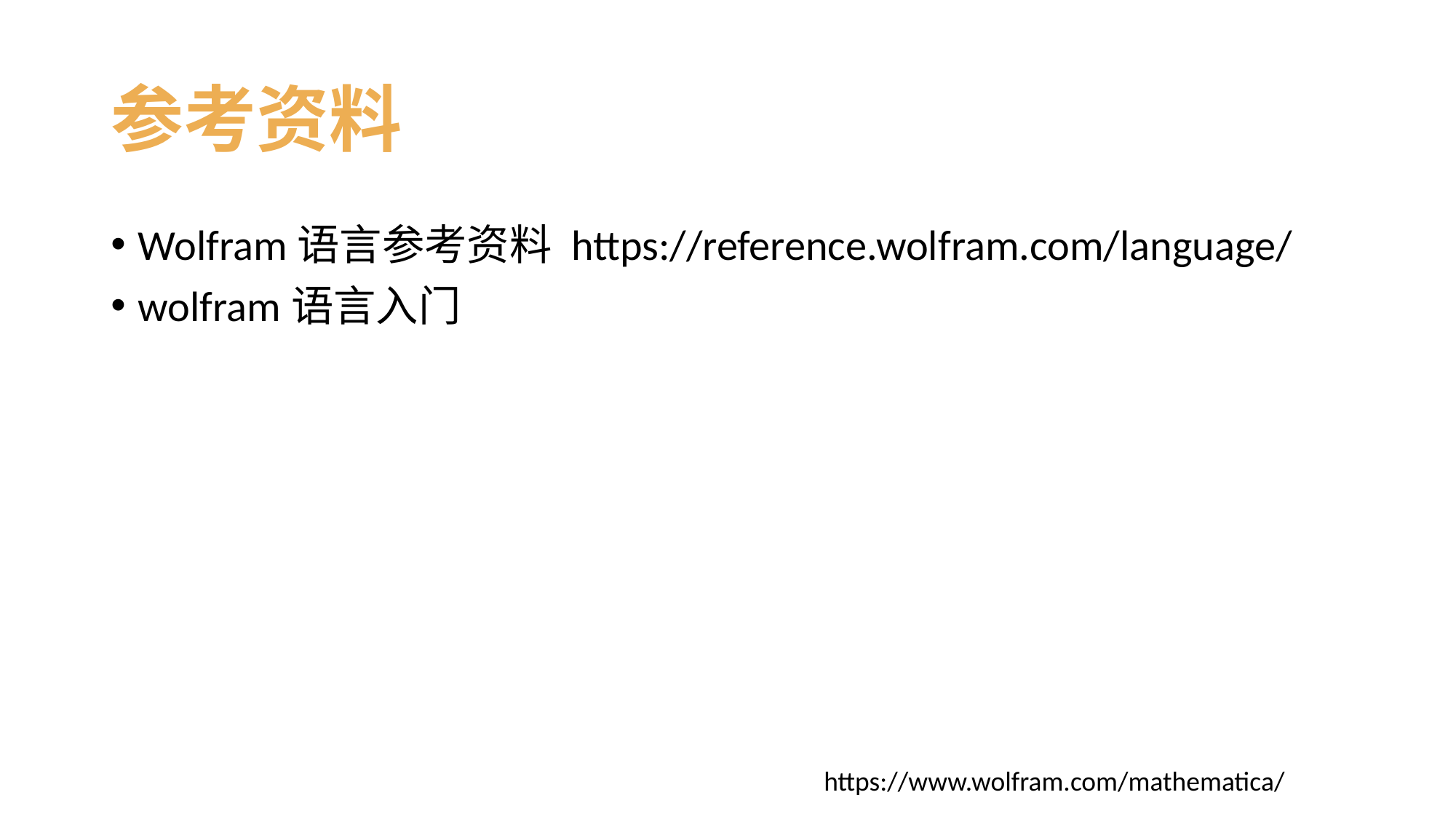

# 参考资料
Wolfram语言参考资料 https://reference.wolfram.com/language/
wolfram语言入门

https://www.wolfram.com/mathematica/
81